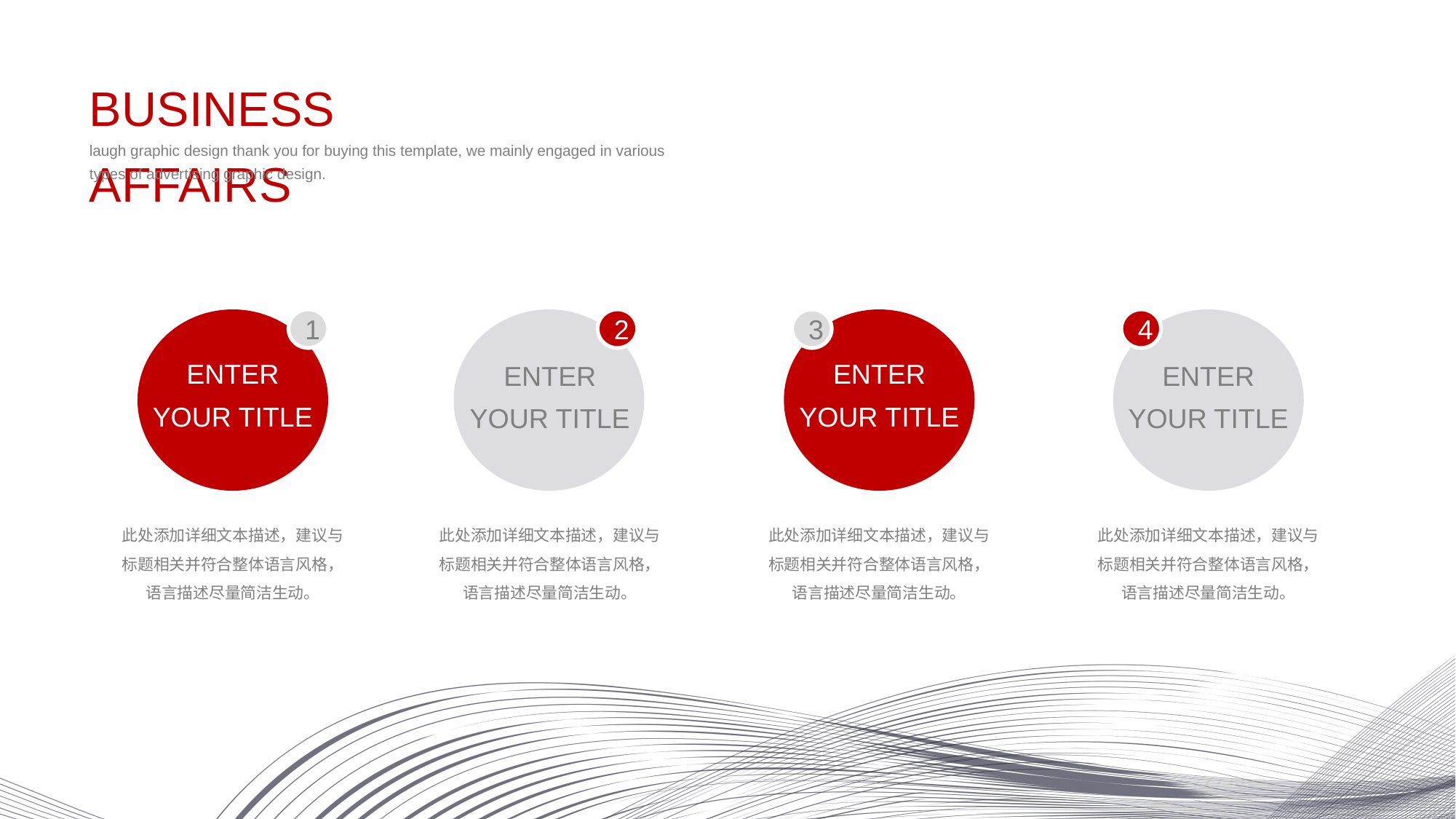

BUSINESS AFFAIRS
laugh graphic design thank you for buying this template, we mainly engaged in various types of advertising graphic design.

1
ENTER
YOUR TITLE

2
ENTER
YOUR TITLE

3
ENTER
YOUR TITLE

4
ENTER
YOUR TITLE
此处添加详细文本描述，建议与标题相关并符合整体语言风格，语言描述尽量简洁生动。
此处添加详细文本描述，建议与标题相关并符合整体语言风格，语言描述尽量简洁生动。
此处添加详细文本描述，建议与标题相关并符合整体语言风格，语言描述尽量简洁生动。
此处添加详细文本描述，建议与标题相关并符合整体语言风格，语言描述尽量简洁生动。